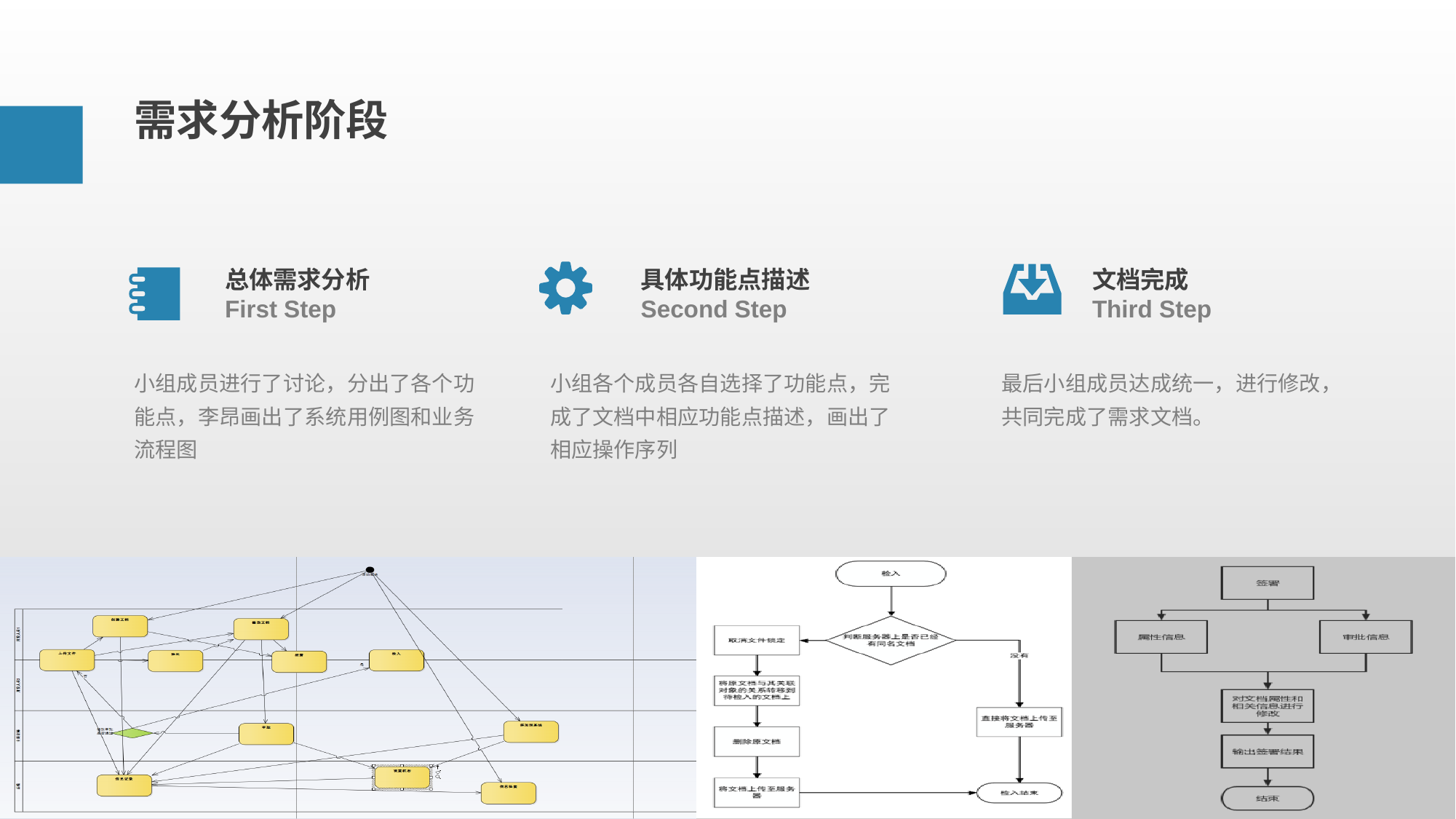

需求分析阶段

总体需求分析
First Step
具体功能点描述
Second Step
文档完成
Third Step

小组成员进行了讨论，分出了各个功能点，李昂画出了系统用例图和业务流程图
小组各个成员各自选择了功能点，完成了文档中相应功能点描述，画出了相应操作序列
最后小组成员达成统一，进行修改，
共同完成了需求文档。